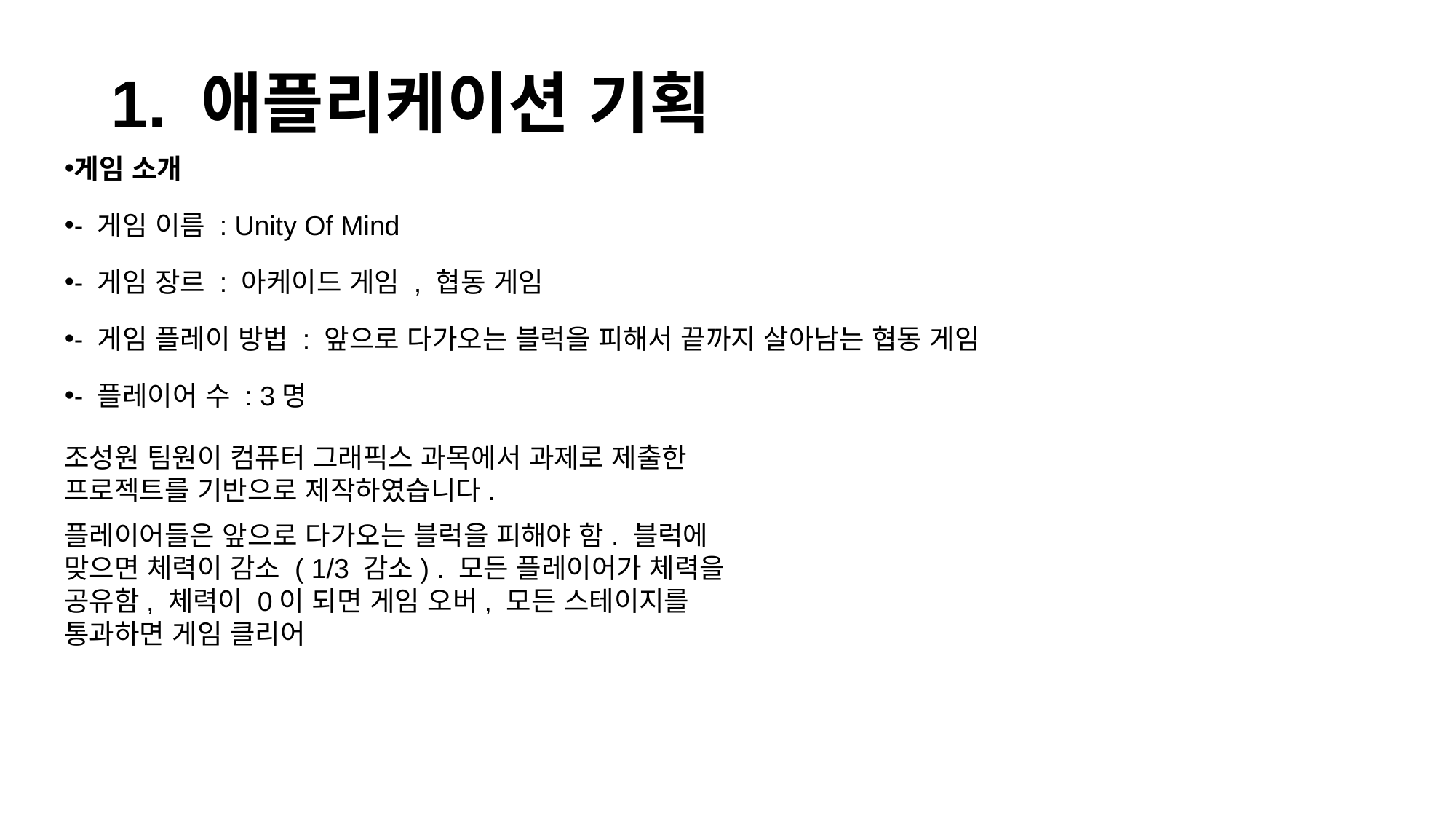

# 1. 애플리케이션 기획
게임 소개
- 게임 이름 : Unity Of Mind
- 게임 장르 : 아케이드 게임 , 협동 게임
- 게임 플레이 방법 : 앞으로 다가오는 블럭을 피해서 끝까지 살아남는 협동 게임
- 플레이어 수 : 3명

조성원 팀원이 컴퓨터 그래픽스 과목에서 과제로 제출한 프로젝트를 기반으로 제작하였습니다.
플레이어들은 앞으로 다가오는 블럭을 피해야 함. 블럭에 맞으면 체력이 감소 ( 1/3 감소) . 모든 플레이어가 체력을 공유함, 체력이 0이 되면 게임 오버, 모든 스테이지를 통과하면 게임 클리어